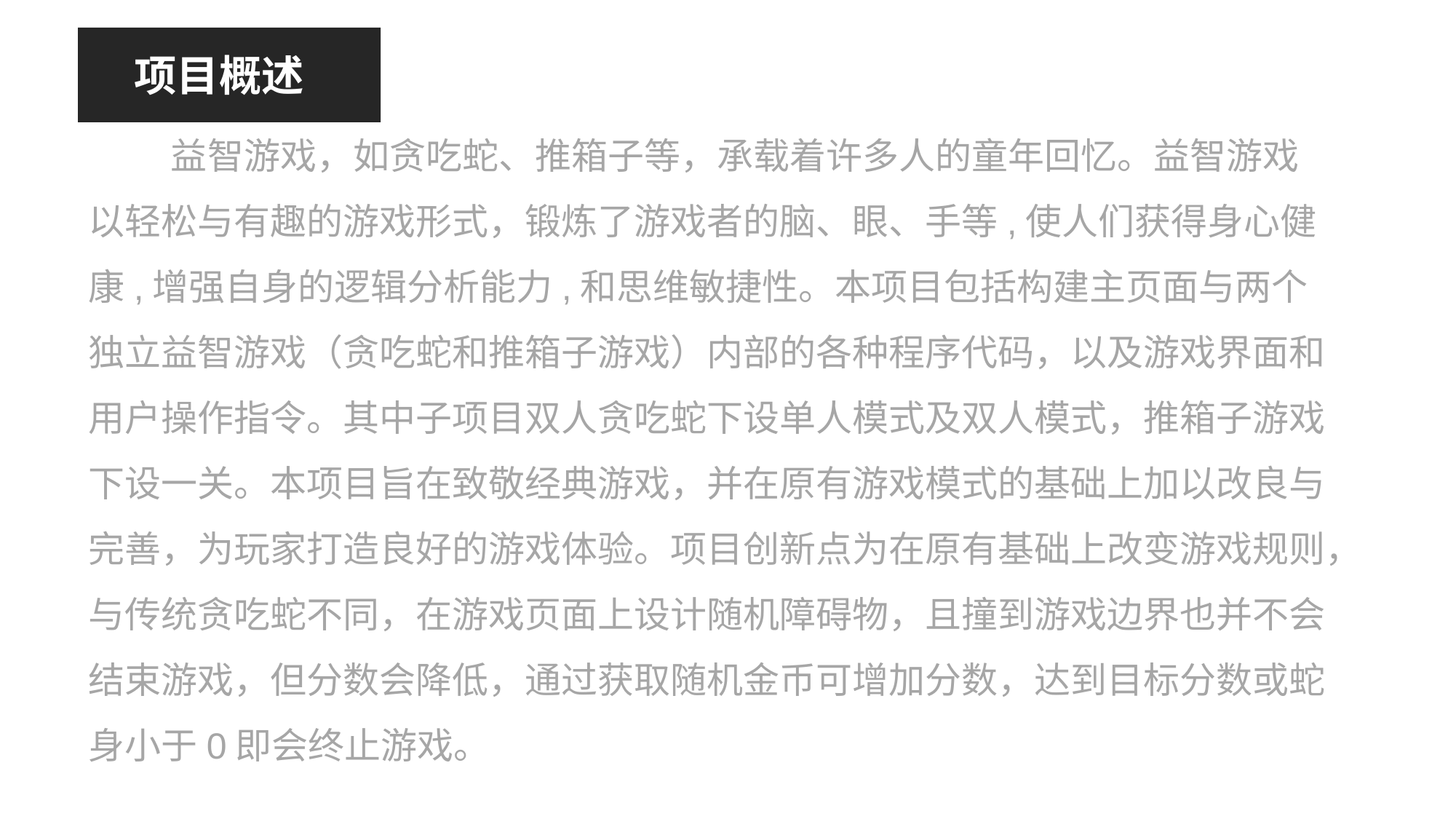

项目概述
         益智游戏，如贪吃蛇、推箱子等，承载着许多人的童年回忆。益智游戏以轻松与有趣的游戏形式，锻炼了游戏者的脑、眼、手等,使人们获得身心健康,增强自身的逻辑分析能力,和思维敏捷性。本项目包括构建主页面与两个独立益智游戏（贪吃蛇和推箱子游戏）内部的各种程序代码，以及游戏界面和用户操作指令。其中子项目双人贪吃蛇下设单人模式及双人模式，推箱子游戏下设一关。本项目旨在致敬经典游戏，并在原有游戏模式的基础上加以改良与完善，为玩家打造良好的游戏体验。项目创新点为在原有基础上改变游戏规则，与传统贪吃蛇不同，在游戏页面上设计随机障碍物，且撞到游戏边界也并不会结束游戏，但分数会降低，通过获取随机金币可增加分数，达到目标分数或蛇身小于0即会终止游戏。